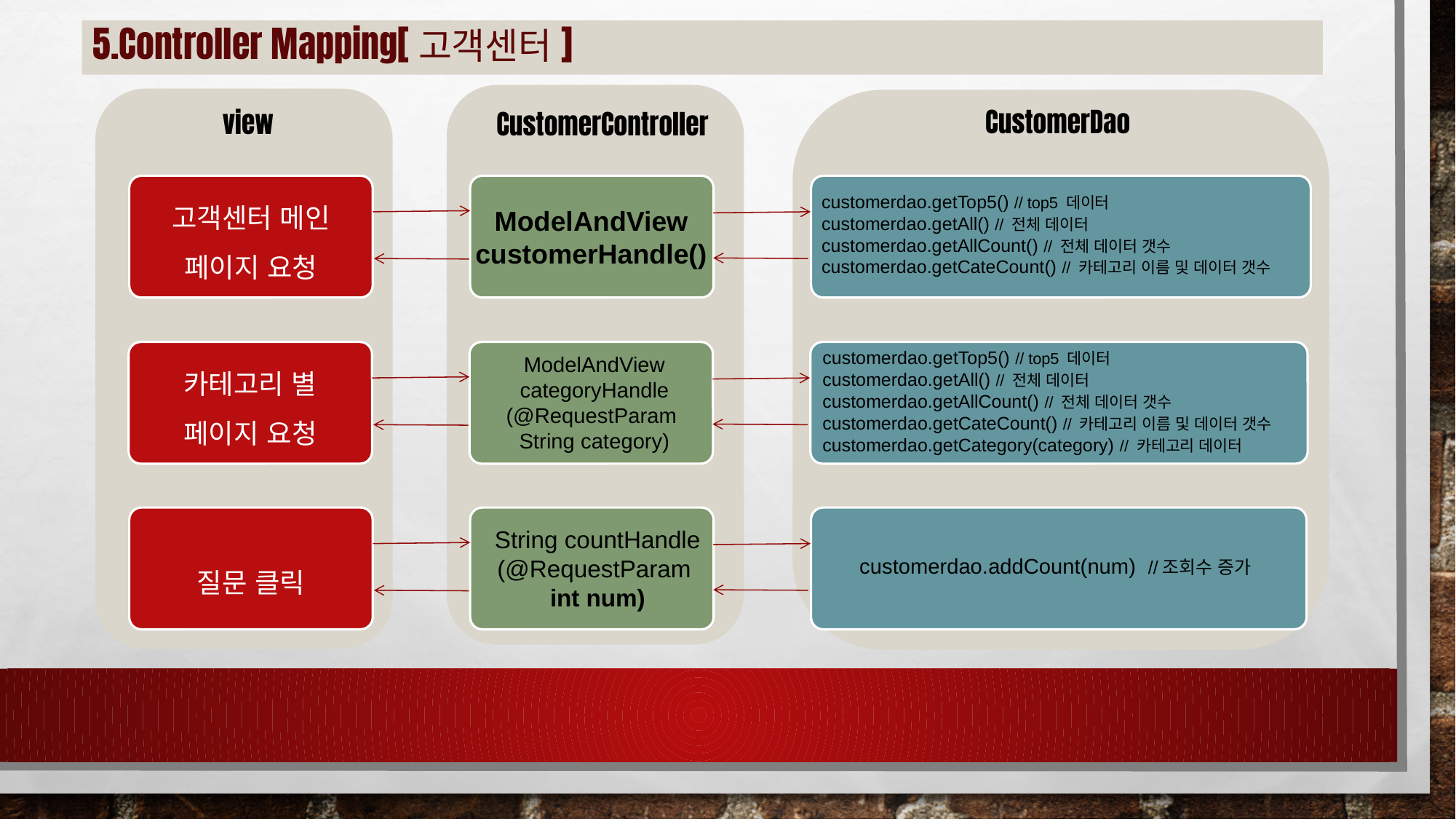

# 5.Controller Mapping[고객센터]

CustomerDao
view
CustomerController
고객센터 메인 페이지 요청

customerdao.getTop5() // top5 데이터
customerdao.getAll() // 전체 데이터
customerdao.getAllCount() // 전체 데이터 갯수
customerdao.getCateCount() // 카테고리 이름 및 데이터 갯수
ModelAndView customerHandle()
customerdao.getTop5() // top5 데이터
customerdao.getAll() // 전체 데이터
customerdao.getAllCount() // 전체 데이터 갯수
customerdao.getCateCount() // 카테고리 이름 및 데이터 갯수
customerdao.getCategory(category) // 카테고리 데이터
카테고리 별 페이지 요청

ModelAndView categoryHandle
(@RequestParam
String category)
질문 클릭

String countHandle
(@RequestParam
int num)
customerdao.addCount(num)  //조회수 증가